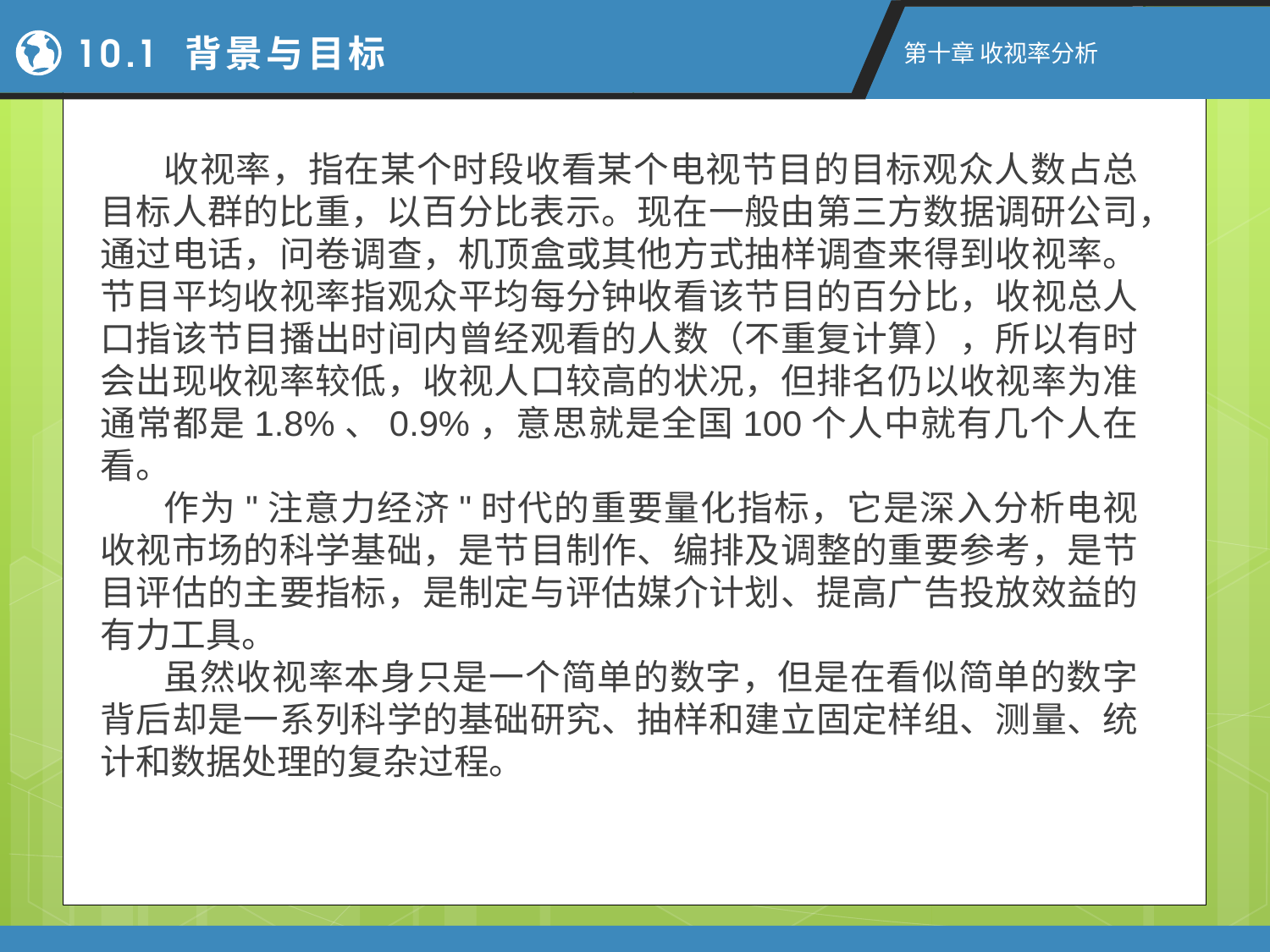

10.1 背景与目标

第十章 收视率分析
收视率，指在某个时段收看某个电视节目的目标观众人数占总目标人群的比重，以百分比表示。现在一般由第三方数据调研公司，通过电话，问卷调查，机顶盒或其他方式抽样调查来得到收视率。节目平均收视率指观众平均每分钟收看该节目的百分比，收视总人口指该节目播出时间内曾经观看的人数（不重复计算），所以有时会出现收视率较低，收视人口较高的状况，但排名仍以收视率为准 通常都是1.8%、0.9%，意思就是全国100个人中就有几个人在看。
作为"注意力经济"时代的重要量化指标，它是深入分析电视收视市场的科学基础，是节目制作、编排及调整的重要参考，是节目评估的主要指标，是制定与评估媒介计划、提高广告投放效益的有力工具。
虽然收视率本身只是一个简单的数字，但是在看似简单的数字背后却是一系列科学的基础研究、抽样和建立固定样组、测量、统计和数据处理的复杂过程。